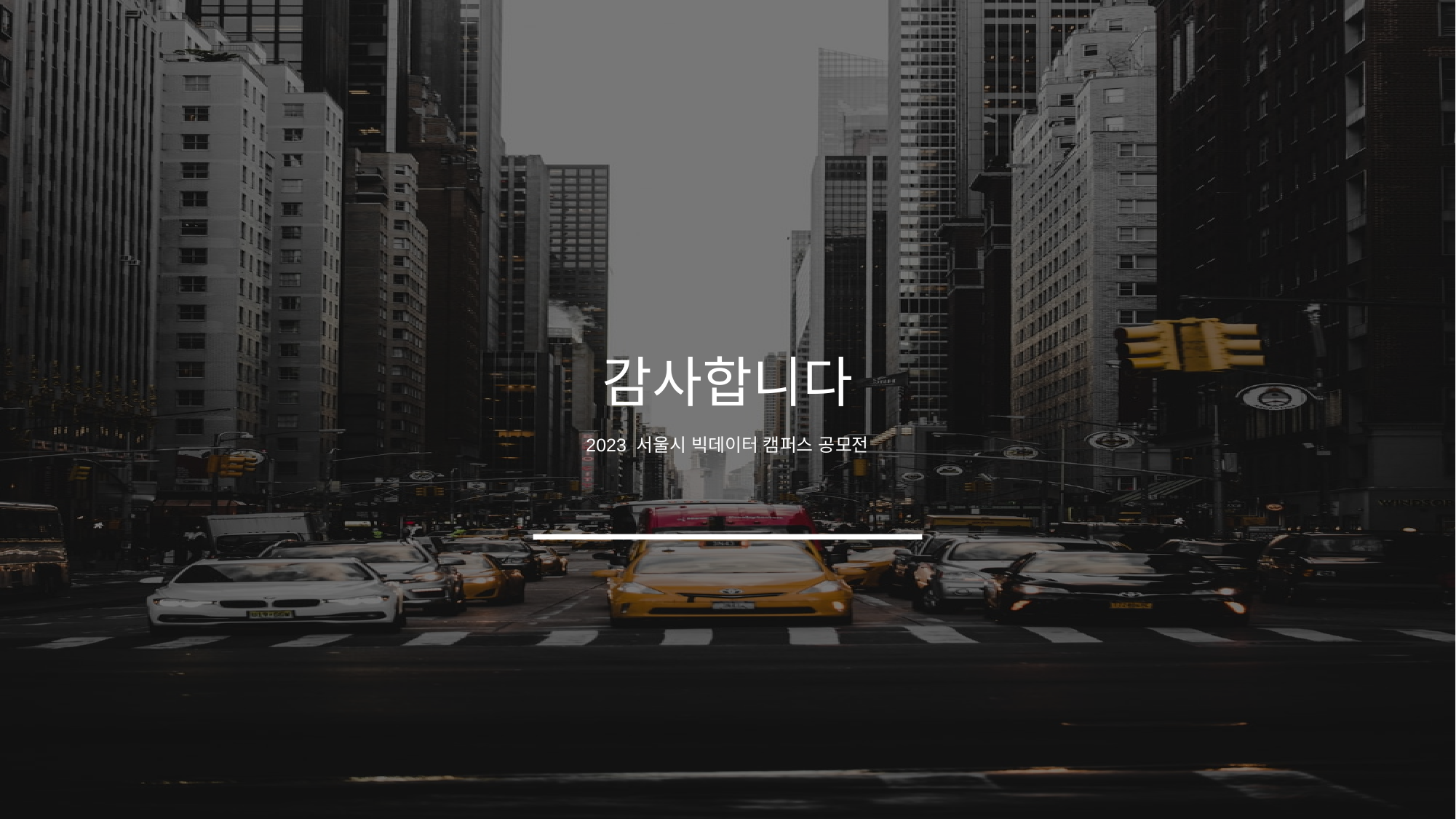

# 감사합니다
2023 서울시 빅데이터 캠퍼스 공모전